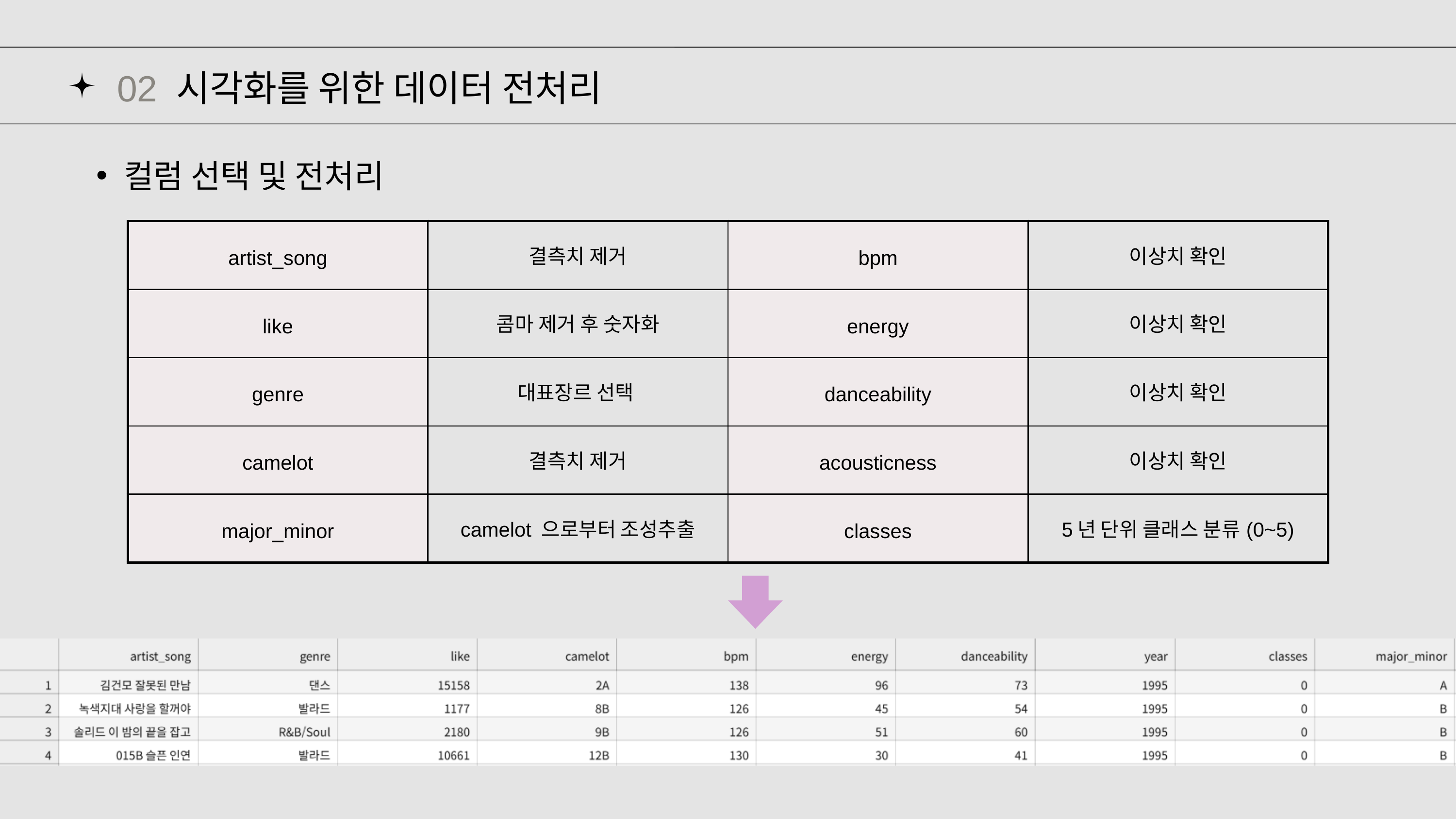

02 시각화를 위한 데이터 전처리

컬럼 선택 및 전처리
| artist\_song | 결측치 제거 | bpm | 이상치 확인 |
| --- | --- | --- | --- |
| like | 콤마 제거 후 숫자화 | energy | 이상치 확인 |
| genre | 대표장르 선택 | danceability | 이상치 확인 |
| camelot | 결측치 제거 | acousticness | 이상치 확인 |
| major\_minor | camelot 으로부터 조성추출 | classes | 5년 단위 클래스 분류(0~5) |